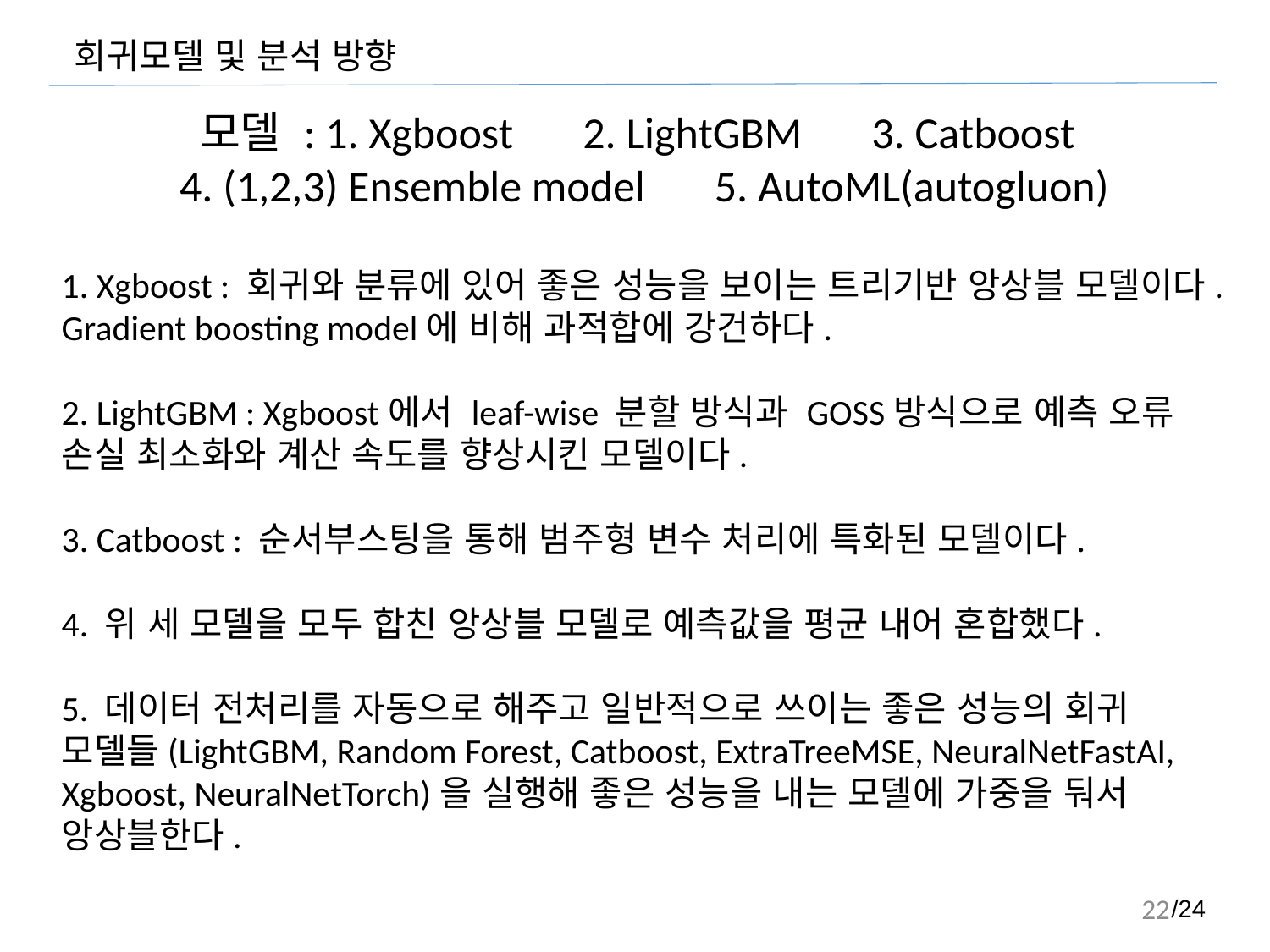

회귀모델 및 분석 방향
모델 : 1. Xgboost       2. LightGBM       3. Catboost
4. (1,2,3) Ensemble model       5. AutoML(autogluon)

1. Xgboost : 회귀와 분류에 있어 좋은 성능을 보이는 트리기반 앙상블 모델이다. Gradient boosting model에 비해 과적합에 강건하다.

2. LightGBM : Xgboost에서 leaf-wise 분할 방식과 GOSS방식으로 예측 오류 손실 최소화와 계산 속도를 향상시킨 모델이다.

3. Catboost : 순서부스팅을 통해 범주형 변수 처리에 특화된 모델이다.

4. 위 세 모델을 모두 합친 앙상블 모델로 예측값을 평균 내어 혼합했다.

5. 데이터 전처리를 자동으로 해주고 일반적으로 쓰이는 좋은 성능의 회귀 모델들(LightGBM, Random Forest, Catboost, ExtraTreeMSE, NeuralNetFastAI, Xgboost, NeuralNetTorch)을 실행해 좋은 성능을 내는 모델에 가중을 둬서 앙상블한다.
22